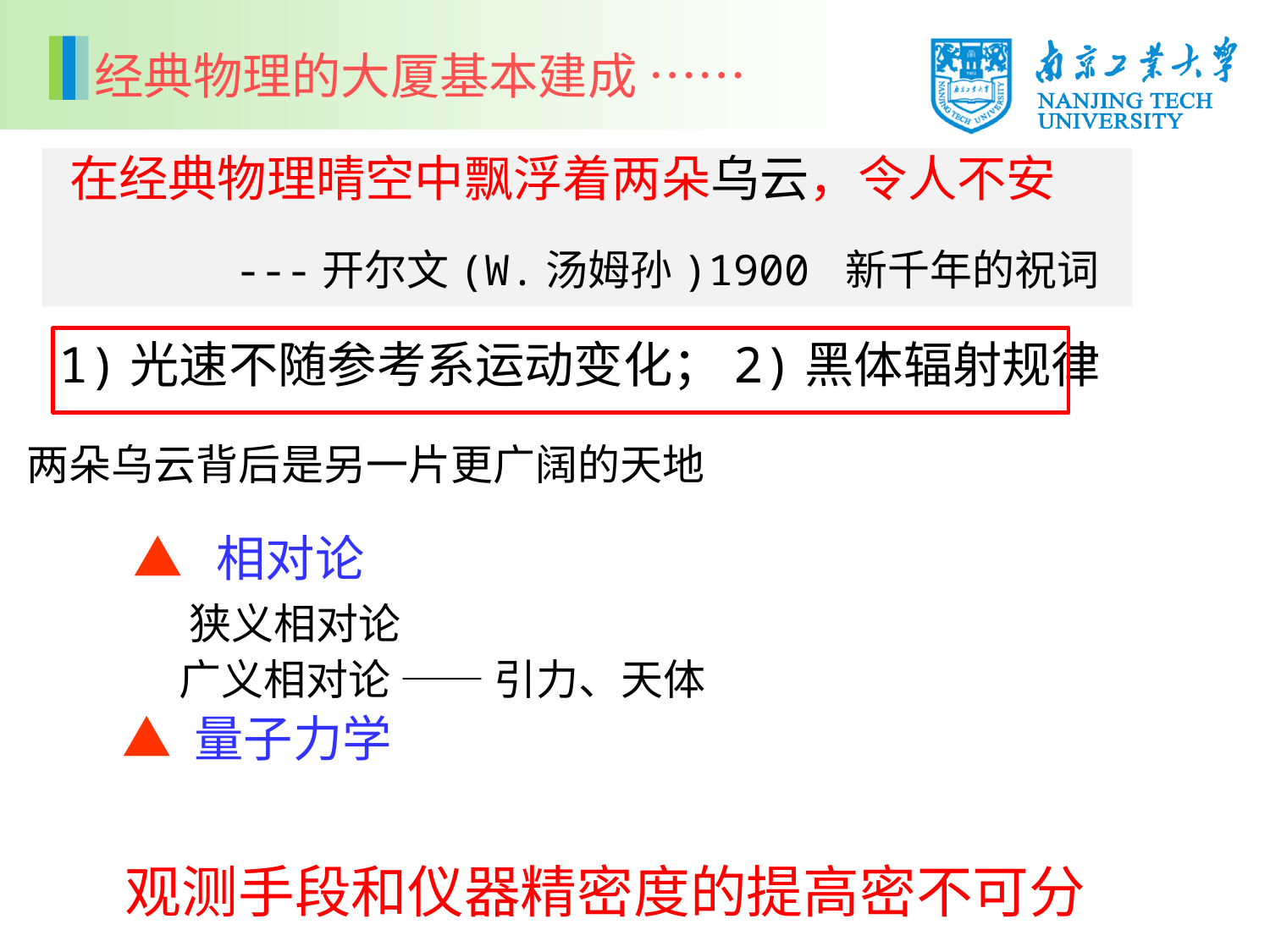

经典物理的大厦基本建成 ……
在经典物理晴空中飘浮着两朵乌云，令人不安

---开尔文(W.汤姆孙)1900 新千年的祝词
1)光速不随参考系运动变化；2)黑体辐射规律

两朵乌云背后是另一片更广阔的天地
  ▲  相对论
      狭义相对论
      广义相对论 —— 引力、天体
 ▲ 量子力学
观测手段和仪器精密度的提高密不可分